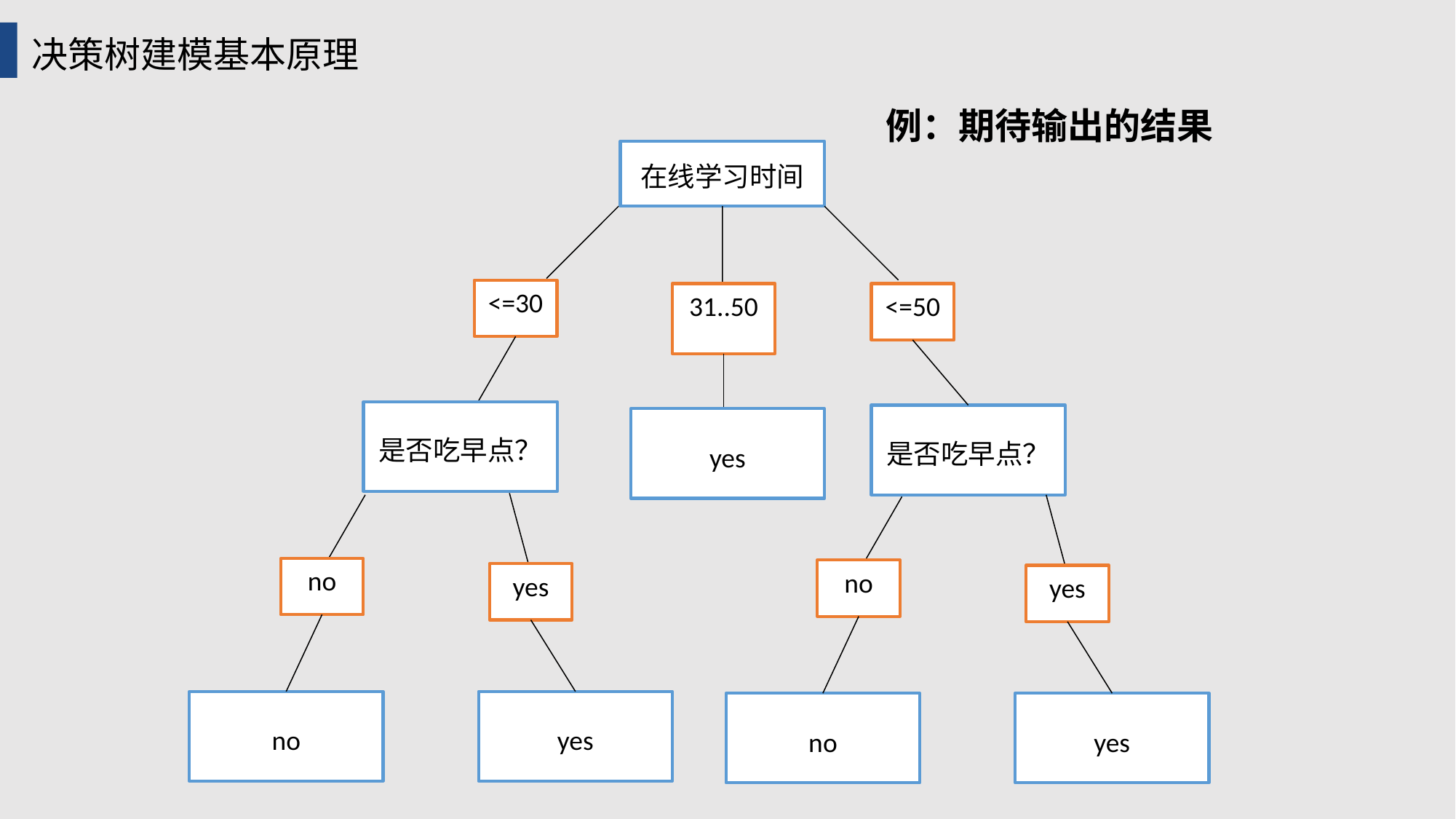

决策树建模基本原理
例：期待输出的结果
在线学习时间
<=30
31..50
<=50
是否吃早点？
是否吃早点？
yes
no
no
yes
yes
no
yes
no
yes